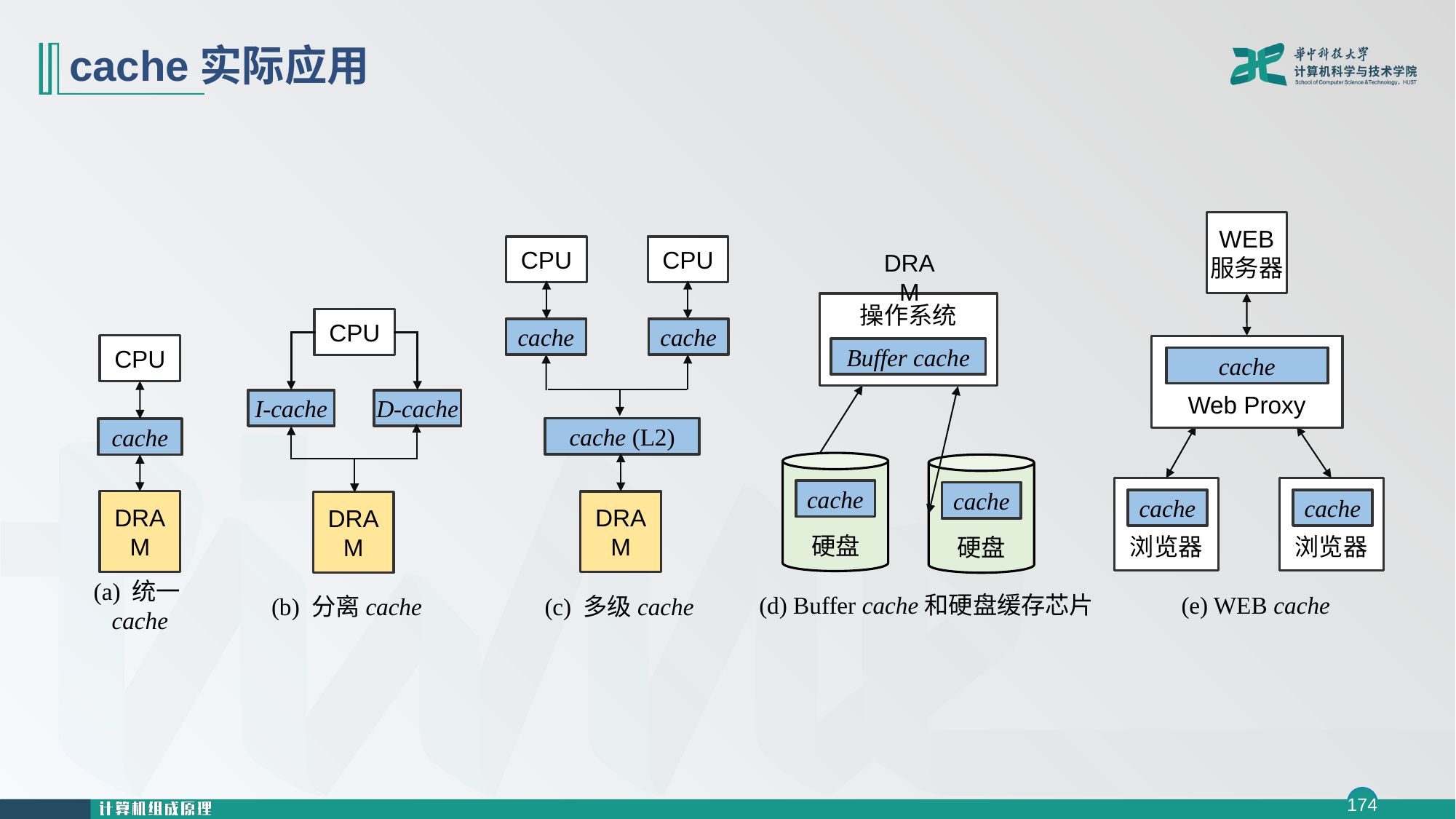

# cache实际应用
WEB
服务器
CPU
CPU
DRAM

操作系统
Buffer cache
CPU
cache
cache
CPU

cache
Web Proxy
I-cache
D-cache
cache (L2)
cache

cache
硬盘

cache
硬盘

cache
浏览器

cache
浏览器
DRAM
DRAM
DRAM
(d) Buffer cache和硬盘缓存芯片
(e) WEB cache
(b) 分离cache
(c) 多级cache
(a) 统一cache